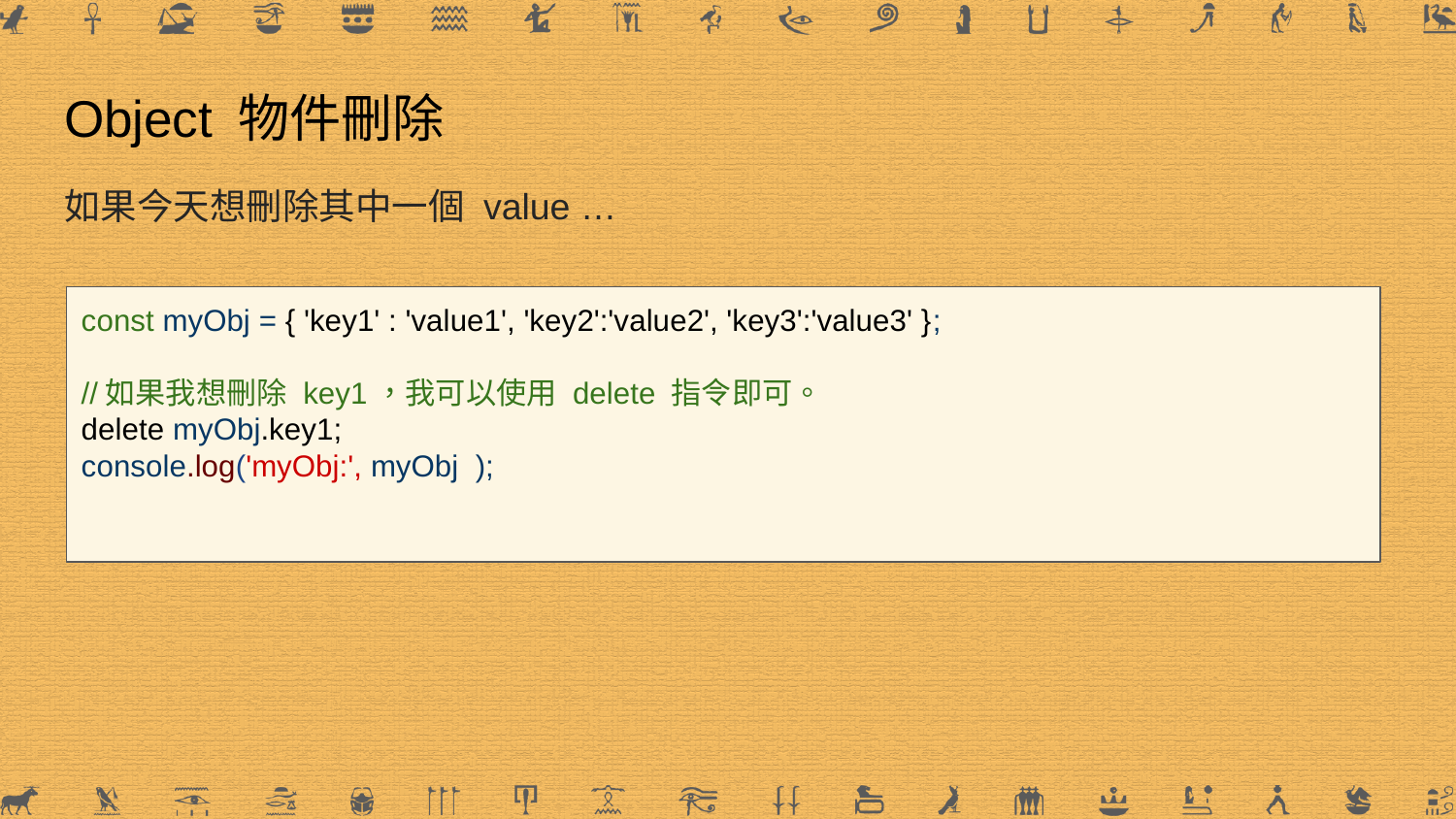

# Object 物件刪除
如果今天想刪除其中一個 value …
const myObj = { 'key1' : 'value1', 'key2':'value2', 'key3':'value3' };

//如果我想刪除 key1，我可以使用 delete 指令即可。
delete myObj.key1;
console.log('myObj:', myObj  );